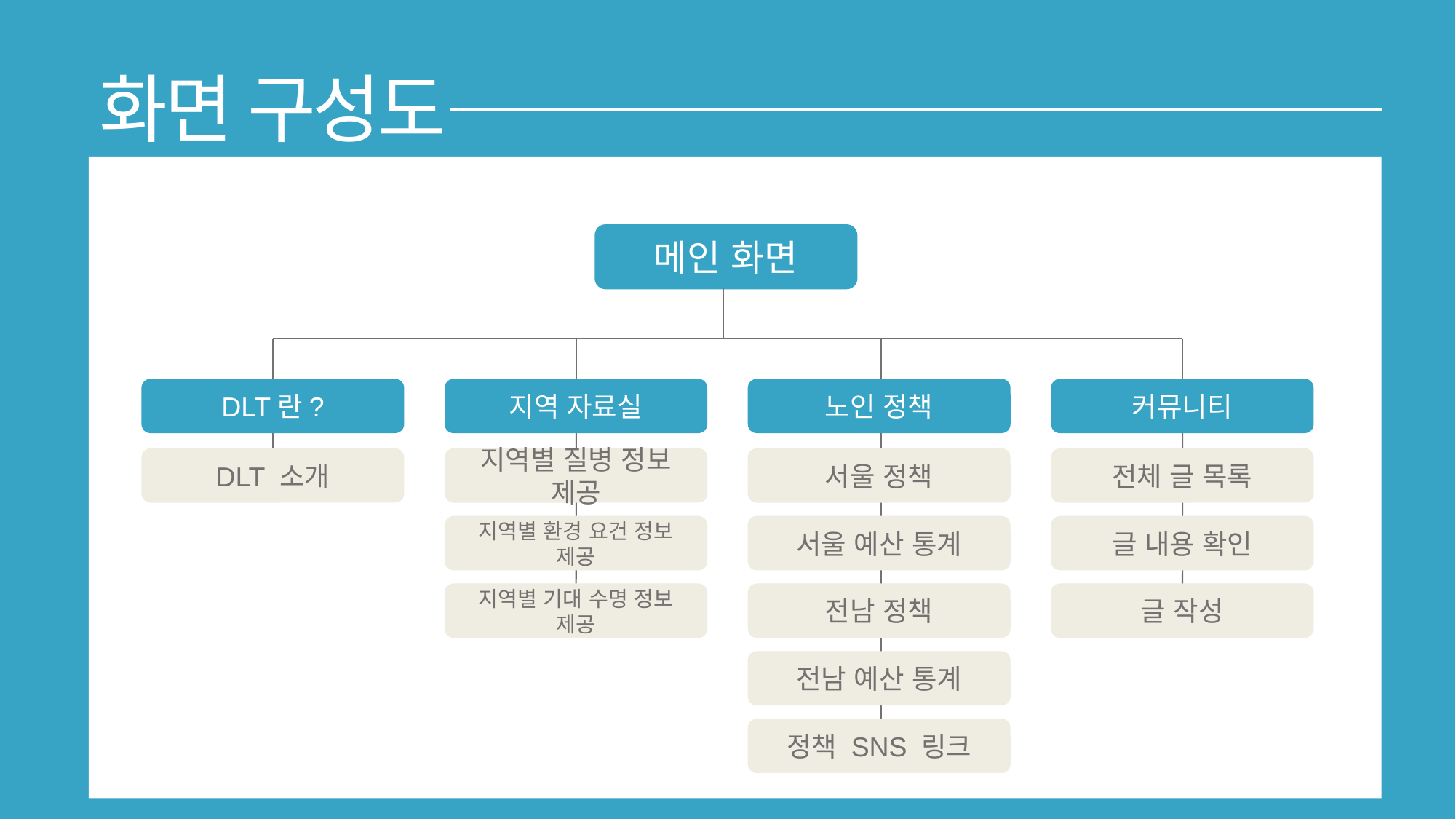

화면 구성도

메인 화면
DLT란?
DLT 소개
지역 자료실
지역별 질병 정보 제공
지역별 환경 요건 정보 제공
지역별 기대 수명 정보 제공
노인 정책
서울 정책
서울 예산 통계
전남 정책
전남 예산 통계
정책 SNS 링크
커뮤니티
전체 글 목록
글 내용 확인
글 작성